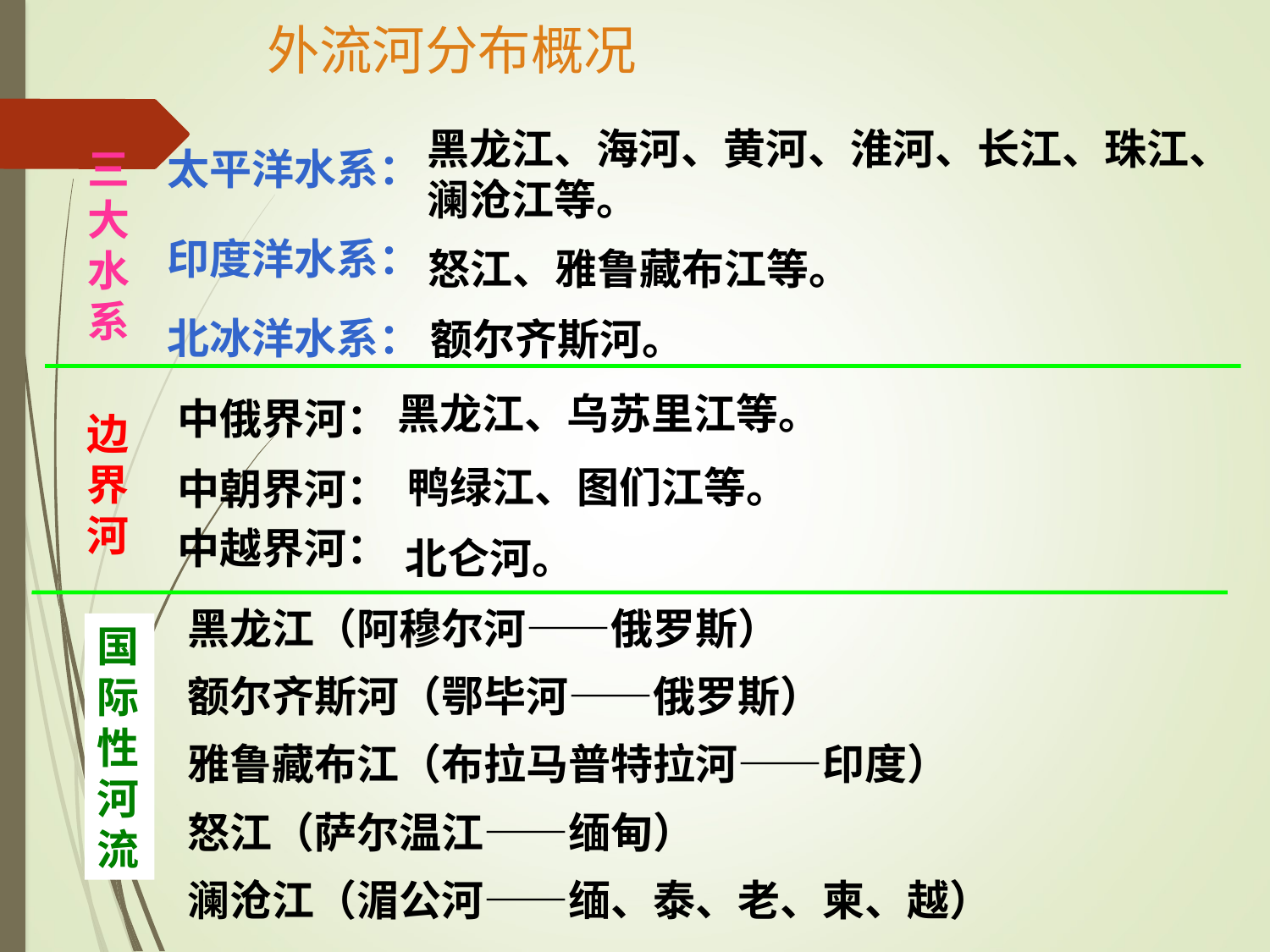

外流河分布概况
黑龙江、海河、黄河、淮河、长江、珠江、澜沧江等。
三大水系
太平洋水系：
印度洋水系：
怒江、雅鲁藏布江等。
北冰洋水系：
额尔齐斯河。

黑龙江、乌苏里江等。
中俄界河：
边界河
鸭绿江、图们江等。
中朝界河：
中越界河：
北仑河。

黑龙江（阿穆尔河——俄罗斯）
国际性河流
额尔齐斯河（鄂毕河——俄罗斯）
雅鲁藏布江（布拉马普特拉河——印度）
怒江（萨尔温江——缅甸）
澜沧江（湄公河——缅、泰、老、柬、越）